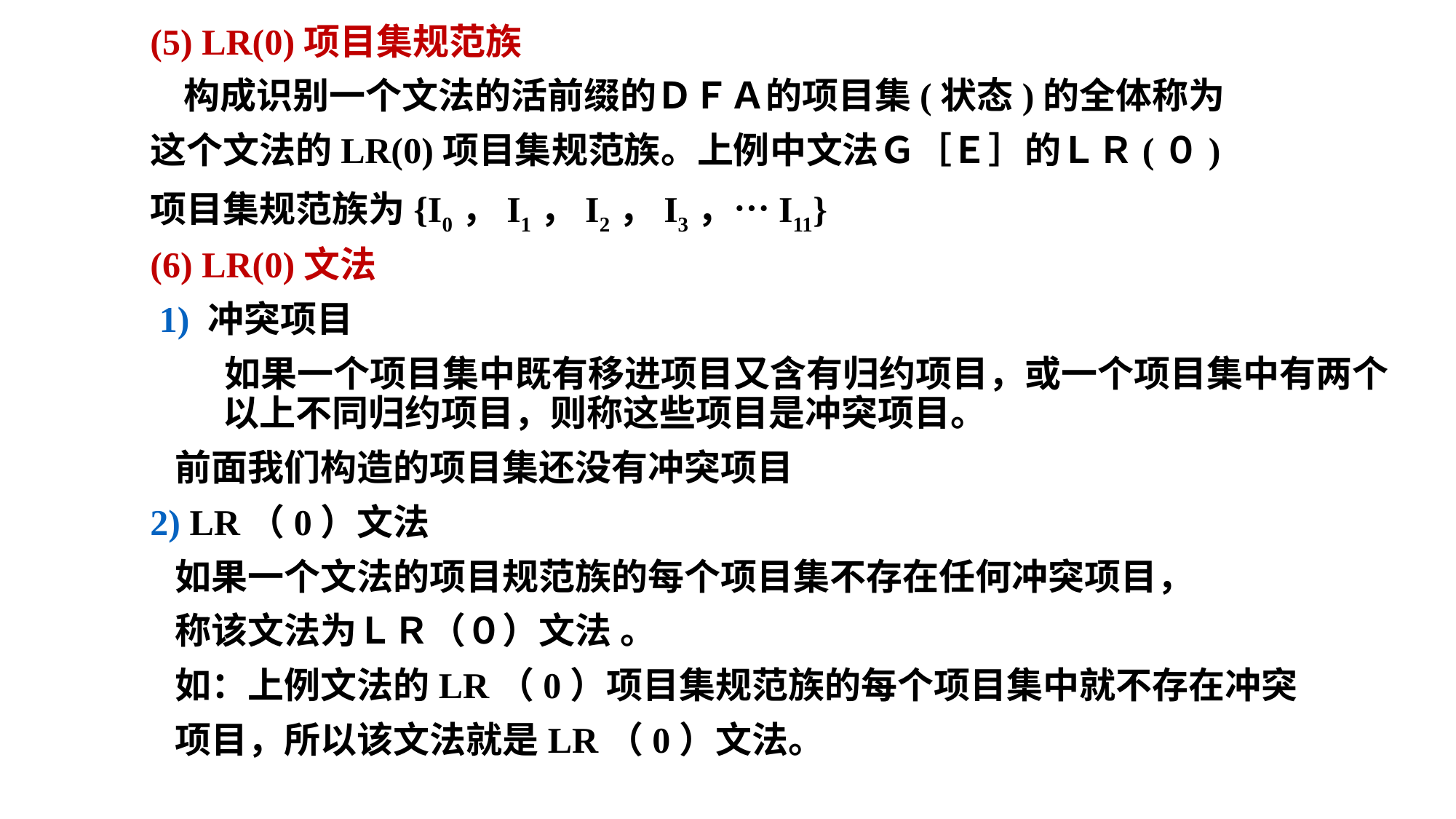

(5) LR(0)项目集规范族
   构成识别一个文法的活前缀的ＤＦＡ的项目集(状态)的全体称为
这个文法的LR(0)项目集规范族。上例中文法Ｇ［Ｅ］的ＬＲ(０)
项目集规范族为{I0，I1，I2，I3，…I11}
(6) LR(0)文法
 1) 冲突项目
        如果一个项目集中既有移进项目又含有归约项目，或一个项目集中有两个以上不同归约项目，则称这些项目是冲突项目。
  前面我们构造的项目集还没有冲突项目
2) LR（0）文法
  如果一个文法的项目规范族的每个项目集不存在任何冲突项目，
  称该文法为ＬＲ（０）文法 。
  如：上例文法的LR（0）项目集规范族的每个项目集中就不存在冲突
  项目，所以该文法就是LR（0）文法。